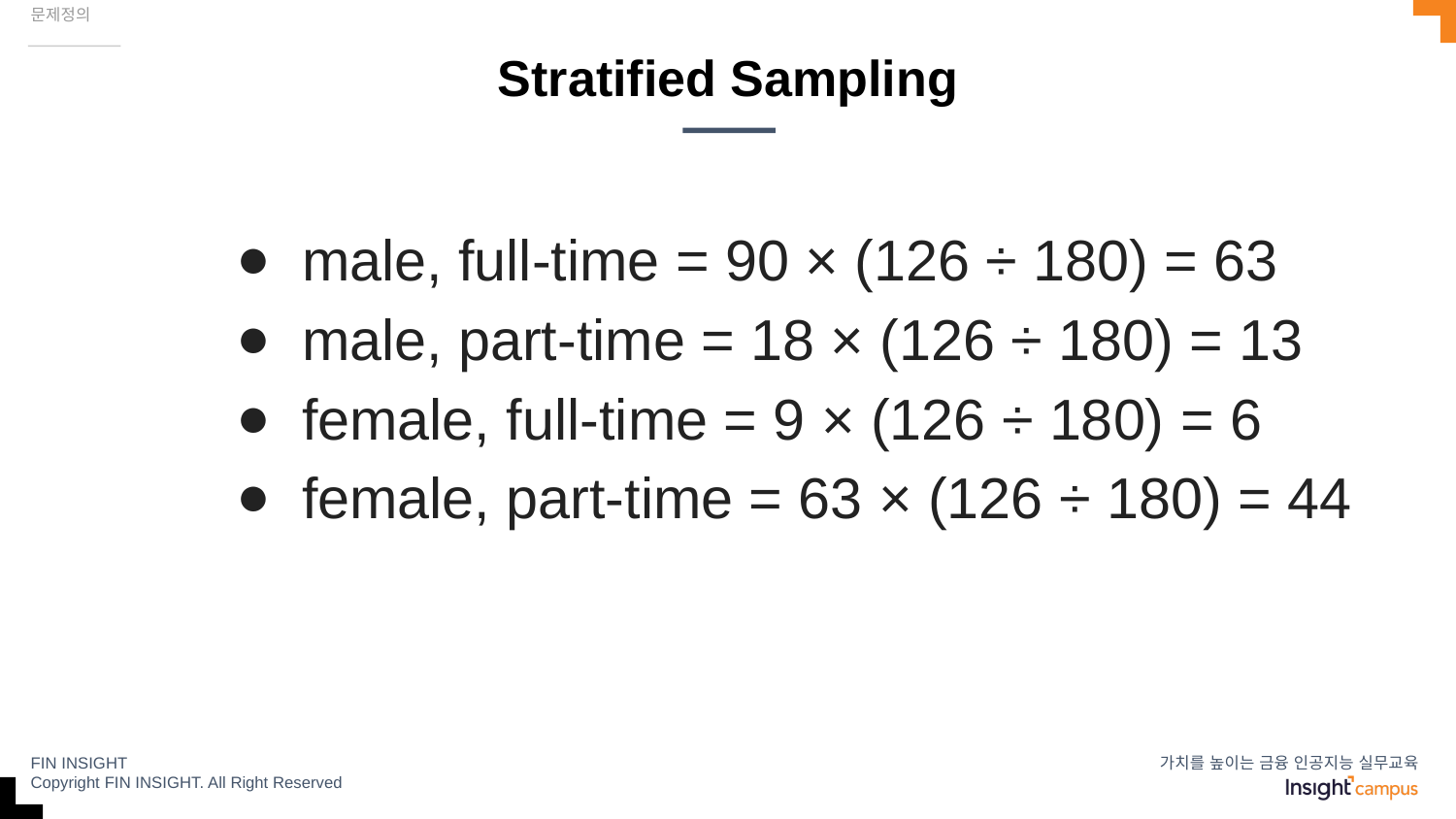

문제정의
# Stratified Sampling
male, full-time = 90 × (126 ÷ 180) = 63
male, part-time = 18 × (126 ÷ 180) = 13
female, full-time = 9 × (126 ÷ 180) = 6
female, part-time = 63 × (126 ÷ 180) = 44